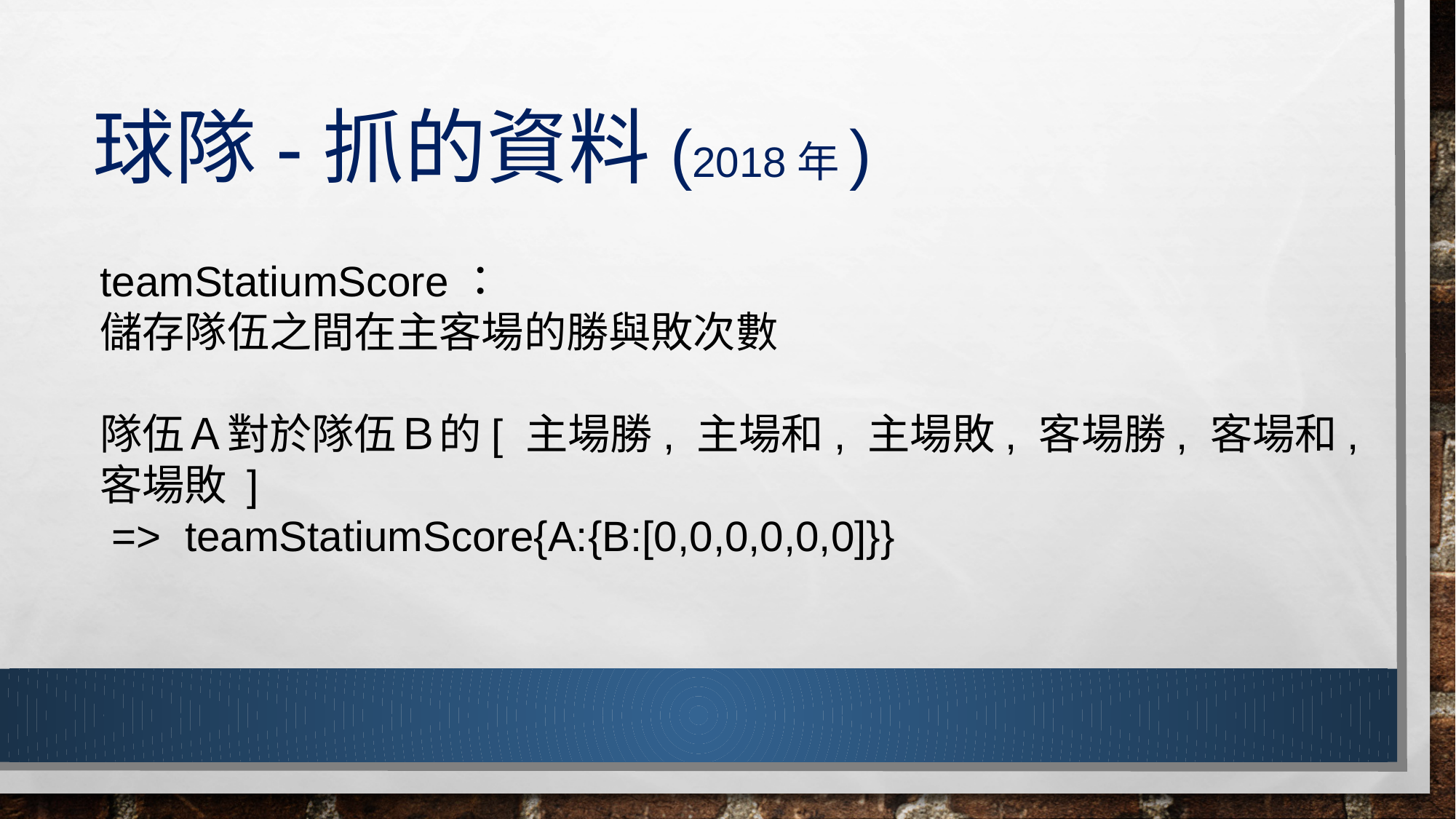

# 球隊-抓的資料(2018年)
teamStatiumScore：
儲存隊伍之間在主客場的勝與敗次數

隊伍Ａ對於隊伍Ｂ的[ 主場勝, 主場和, 主場敗, 客場勝, 客場和, 客場敗 ]
 =>  teamStatiumScore{A:{B:[0,0,0,0,0,0]}}